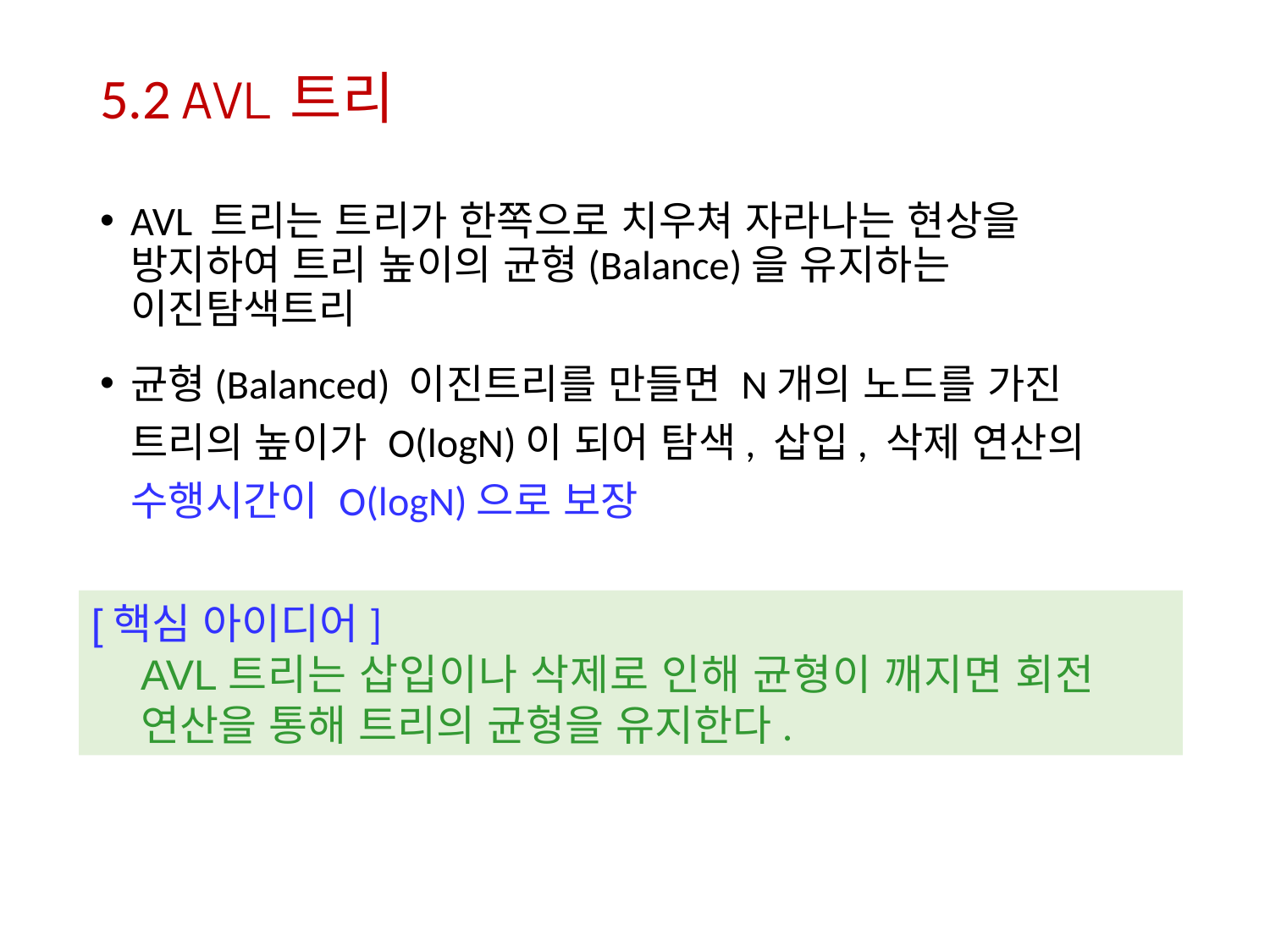

# 5.2 AVL트리
AVL 트리는 트리가 한쪽으로 치우쳐 자라나는 현상을 방지하여 트리 높이의 균형(Balance)을 유지하는 이진탐색트리
균형(Balanced) 이진트리를 만들면 N개의 노드를 가진 트리의 높이가 O(logN)이 되어 탐색, 삽입, 삭제 연산의 수행시간이 O(logN)으로 보장
[핵심 아이디어]
AVL트리는 삽입이나 삭제로 인해 균형이 깨지면 회전 연산을 통해 트리의 균형을 유지한다.